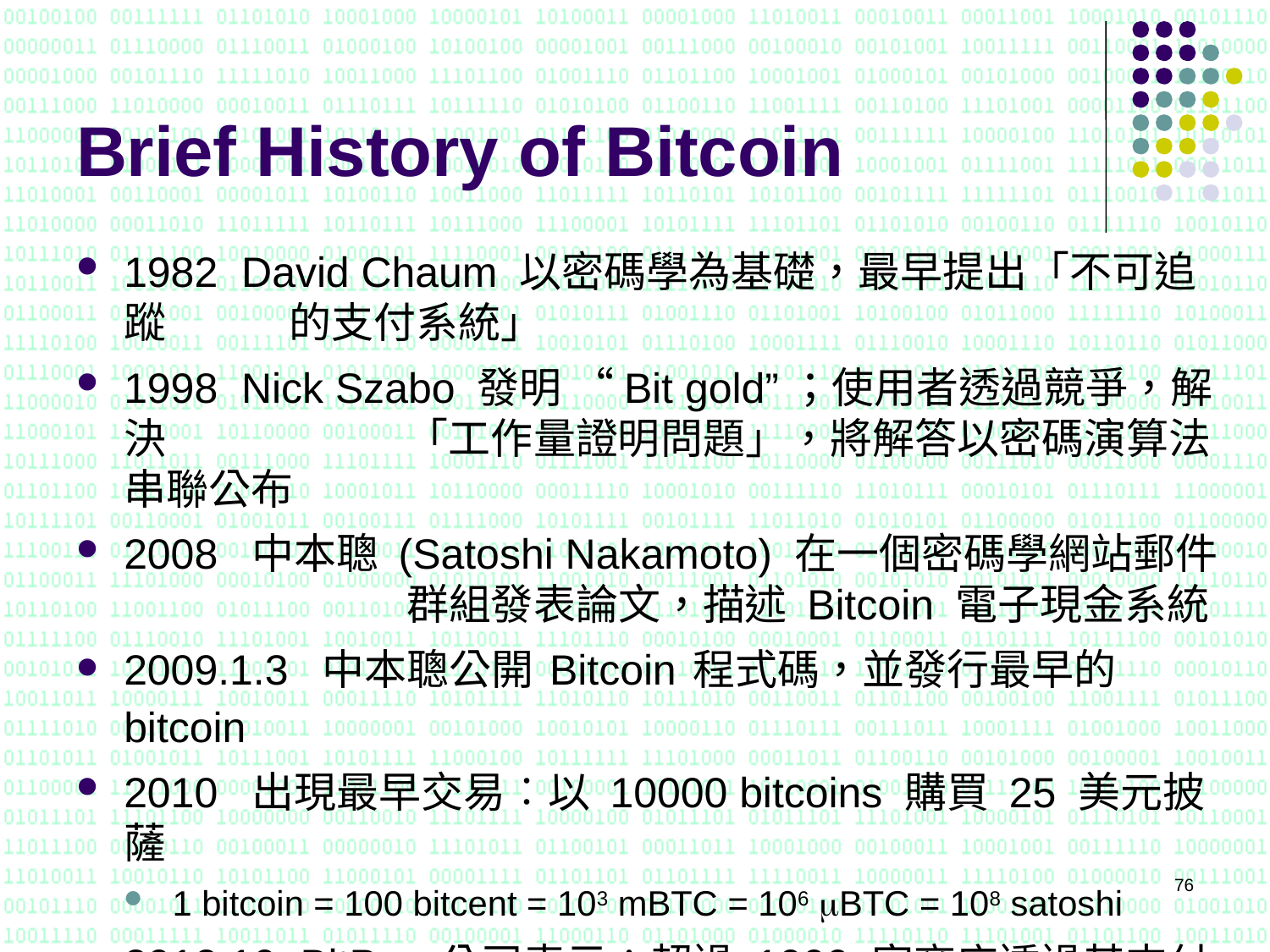

# Brief History of Bitcoin
1982  David Chaum 以密碼學為基礎，最早提出「不可追蹤	    的支付系統」
1998  Nick Szabo 發明 “Bit gold”；使用者透過競爭，解決 	   	   「工作量證明問題」，將解答以密碼演算法串聯公布
2008  中本聰 (Satoshi Nakamoto) 在一個密碼學網站郵件	 	   群組發表論文，描述 Bitcoin 電子現金系統
2009.1.3  中本聰公開 Bitcoin 程式碼，並發行最早的 bitcoin
2010  出現最早交易︰以 10000 bitcoins 購買 25 美元披薩
1 bitcoin = 100 bitcent = 103 mBTC = 106 μBTC = 108 satoshi
2012.10  BitPay 公司表示︰超過 1000 家商店透過其支付	 	   系統, 接收比特幣的付款
76